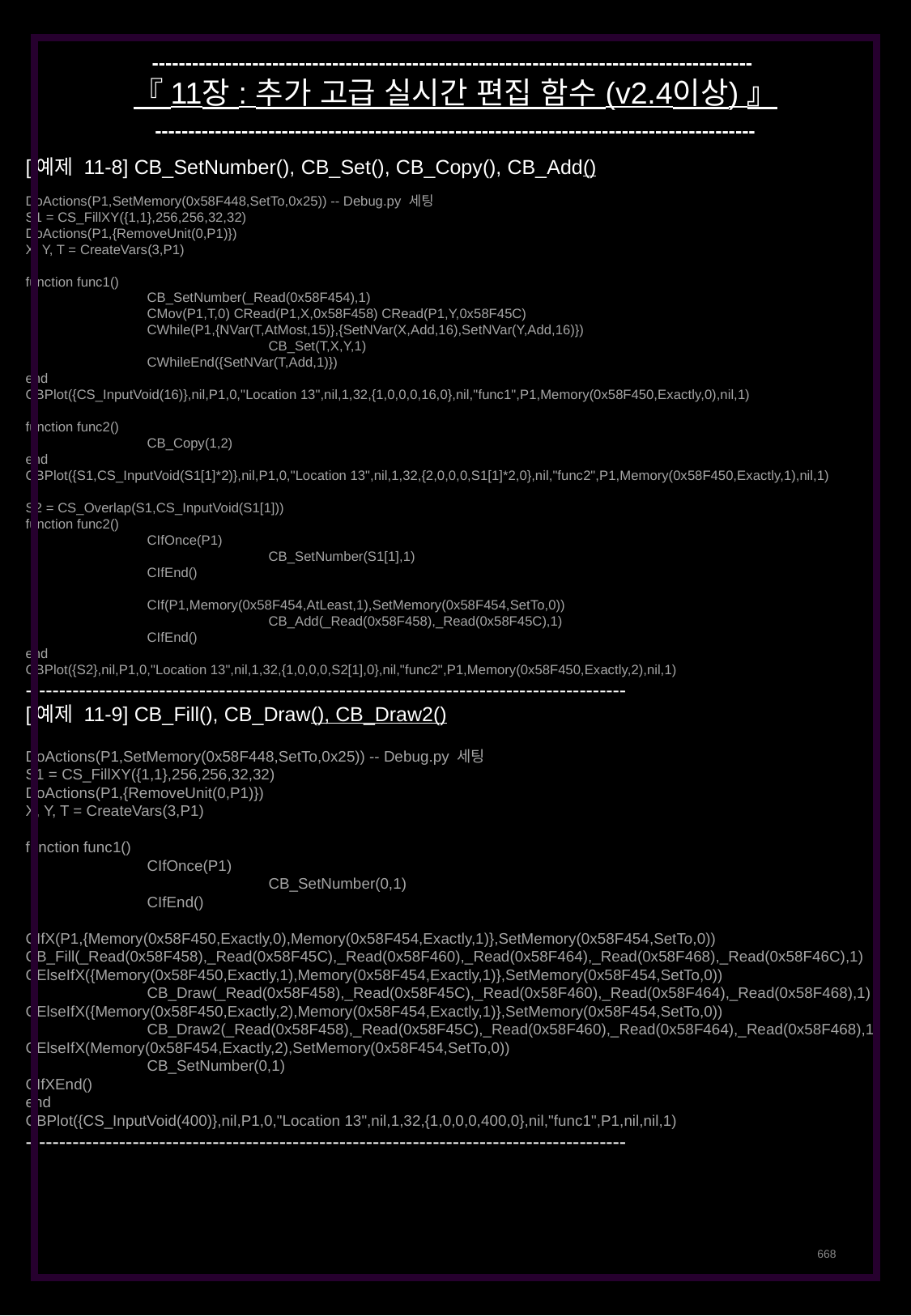

------------------------------------------------------------------------------------------
『 11장 : 추가 고급 실시간 편집 함수 (v2.4이상) 』
------------------------------------------------------------------------------------------
[예제 11-8] CB_SetNumber(), CB_Set(), CB_Copy(), CB_Add()

DoActions(P1,SetMemory(0x58F448,SetTo,0x25)) -- Debug.py 세팅
S1 = CS_FillXY({1,1},256,256,32,32)
DoActions(P1,{RemoveUnit(0,P1)})
X, Y, T = CreateVars(3,P1)

function func1()
	CB_SetNumber(_Read(0x58F454),1)
	CMov(P1,T,0) CRead(P1,X,0x58F458) CRead(P1,Y,0x58F45C)
	CWhile(P1,{NVar(T,AtMost,15)},{SetNVar(X,Add,16),SetNVar(Y,Add,16)})
		CB_Set(T,X,Y,1)
	CWhileEnd({SetNVar(T,Add,1)})
end
CBPlot({CS_InputVoid(16)},nil,P1,0,"Location 13",nil,1,32,{1,0,0,0,16,0},nil,"func1",P1,Memory(0x58F450,Exactly,0),nil,1)

function func2()
	CB_Copy(1,2)
end
CBPlot({S1,CS_InputVoid(S1[1]*2)},nil,P1,0,"Location 13",nil,1,32,{2,0,0,0,S1[1]*2,0},nil,"func2",P1,Memory(0x58F450,Exactly,1),nil,1)

S2 = CS_Overlap(S1,CS_InputVoid(S1[1]))
function func2()
	CIfOnce(P1)
		CB_SetNumber(S1[1],1)
	CIfEnd()

	CIf(P1,Memory(0x58F454,AtLeast,1),SetMemory(0x58F454,SetTo,0))
		CB_Add(_Read(0x58F458),_Read(0x58F45C),1)
	CIfEnd()
end
CBPlot({S2},nil,P1,0,"Location 13",nil,1,32,{1,0,0,0,S2[1],0},nil,"func2",P1,Memory(0x58F450,Exactly,2),nil,1)
------------------------------------------------------------------------------------------
[예제 11-9] CB_Fill(), CB_Draw(), CB_Draw2()

DoActions(P1,SetMemory(0x58F448,SetTo,0x25)) -- Debug.py 세팅
S1 = CS_FillXY({1,1},256,256,32,32)
DoActions(P1,{RemoveUnit(0,P1)})
X, Y, T = CreateVars(3,P1)

function func1()
	CIfOnce(P1)
		CB_SetNumber(0,1)
	CIfEnd()

CIfX(P1,{Memory(0x58F450,Exactly,0),Memory(0x58F454,Exactly,1)},SetMemory(0x58F454,SetTo,0))
CB_Fill(_Read(0x58F458),_Read(0x58F45C),_Read(0x58F460),_Read(0x58F464),_Read(0x58F468),_Read(0x58F46C),1)
CElseIfX({Memory(0x58F450,Exactly,1),Memory(0x58F454,Exactly,1)},SetMemory(0x58F454,SetTo,0))
	CB_Draw(_Read(0x58F458),_Read(0x58F45C),_Read(0x58F460),_Read(0x58F464),_Read(0x58F468),1)
CElseIfX({Memory(0x58F450,Exactly,2),Memory(0x58F454,Exactly,1)},SetMemory(0x58F454,SetTo,0))
	CB_Draw2(_Read(0x58F458),_Read(0x58F45C),_Read(0x58F460),_Read(0x58F464),_Read(0x58F468),1)
CElseIfX(Memory(0x58F454,Exactly,2),SetMemory(0x58F454,SetTo,0))
	CB_SetNumber(0,1)
CIfXEnd()
end
CBPlot({CS_InputVoid(400)},nil,P1,0,"Location 13",nil,1,32,{1,0,0,0,400,0},nil,"func1",P1,nil,nil,1)
------------------------------------------------------------------------------------------
668